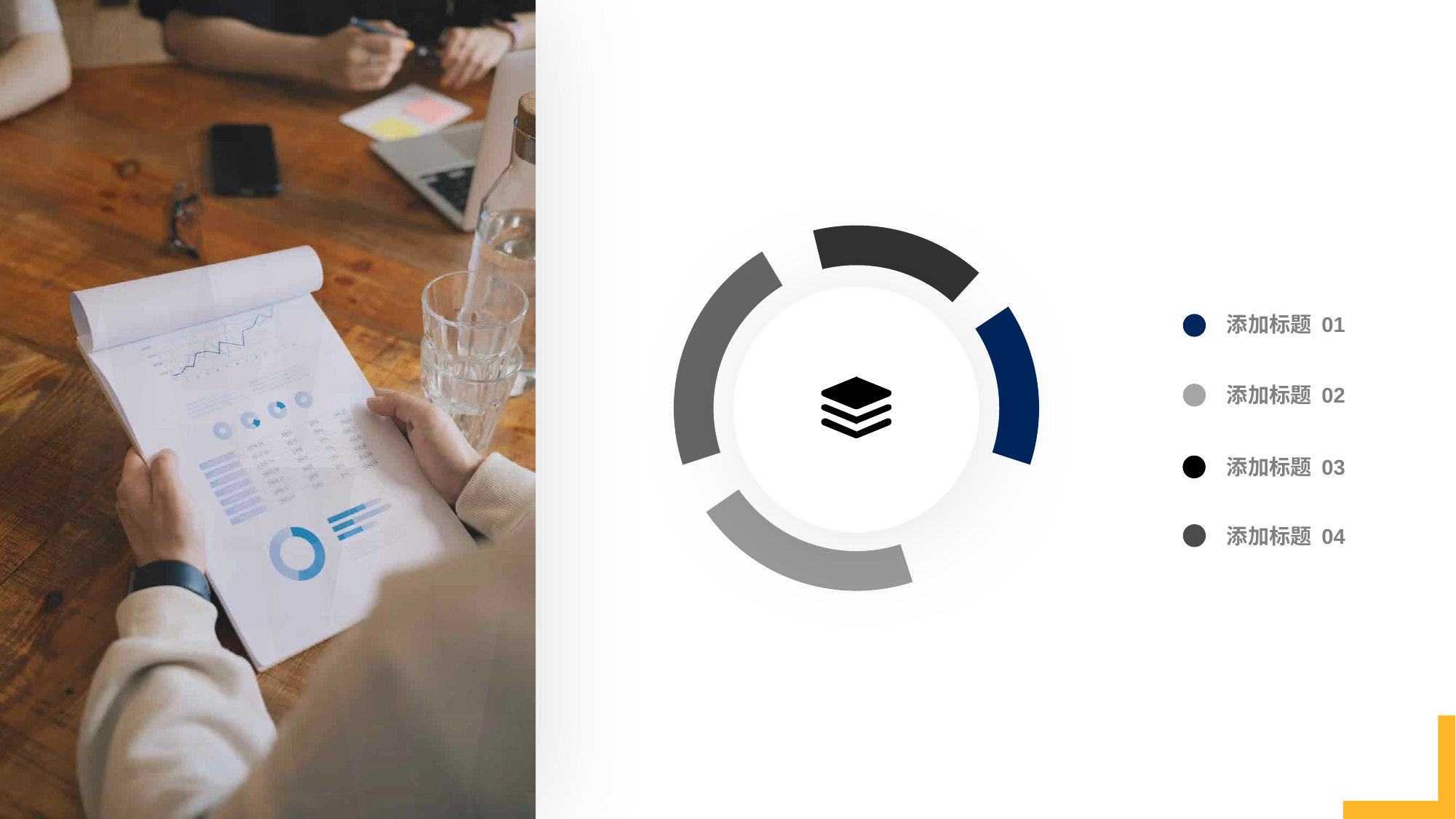

添加标题 01

添加标题 02

添加标题 03

添加标题 04